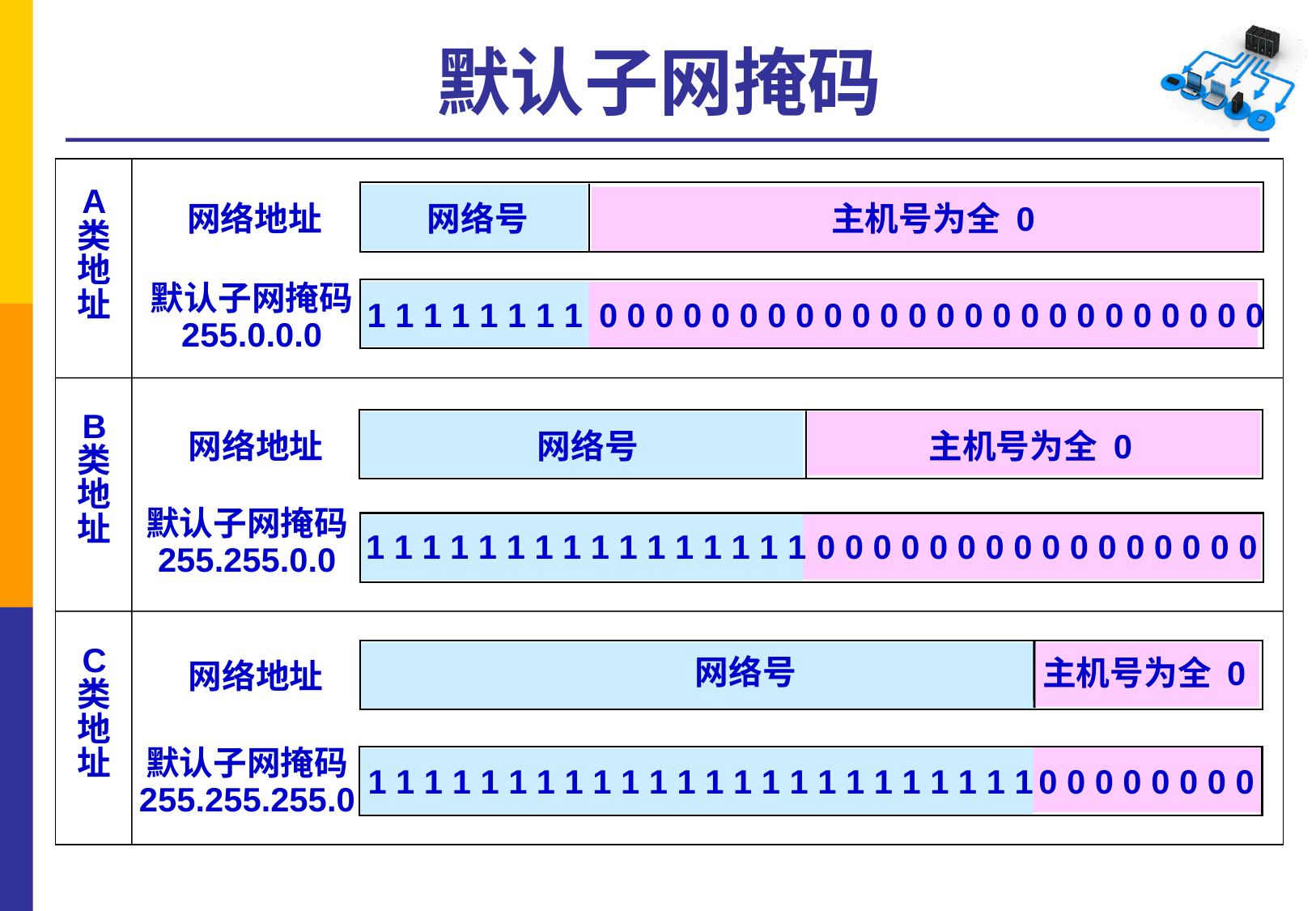

# 默认子网掩码

A
类
地
址

网络地址
网络号
主机号为全 0
默认子网掩码
255.0.0.0

1 1 1 1 1 1 1 1
0 0 0 0 0 0 0 0 0 0 0 0 0 0 0 0 0 0 0 0 0 0 0 0

B
类
地
址

网络地址
网络号
主机号为全 0
默认子网掩码
255.255.0.0

1 1 1 1 1 1 1 1 1 1 1 1 1 1 1 1
0 0 0 0 0 0 0 0 0 0 0 0 0 0 0 0
C
类
地
址

网络号
主机号为全 0
网络地址
默认子网掩码
255.255.255.0

1 1 1 1 1 1 1 1 1 1 1 1 1 1 1 1 1 1 1 1 1 1 1 1
0 0 0 0 0 0 0 0